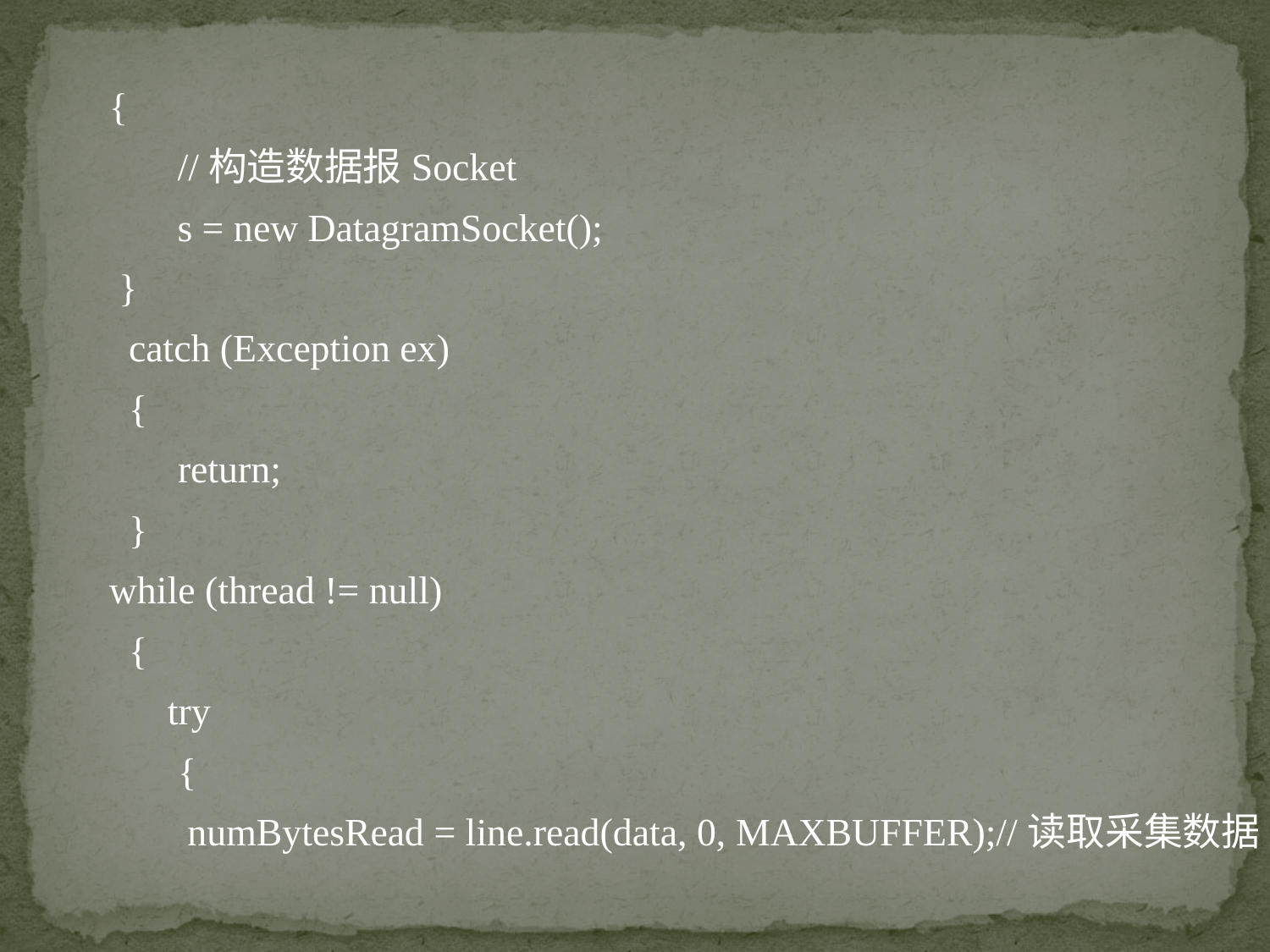

{
             //构造数据报Socket
             s = new DatagramSocket();
       }
        catch (Exception ex)
        {
	return;
        }
      while (thread != null)
        {
            try
	{
	 numBytesRead = line.read(data, 0, MAXBUFFER);//读取采集数据